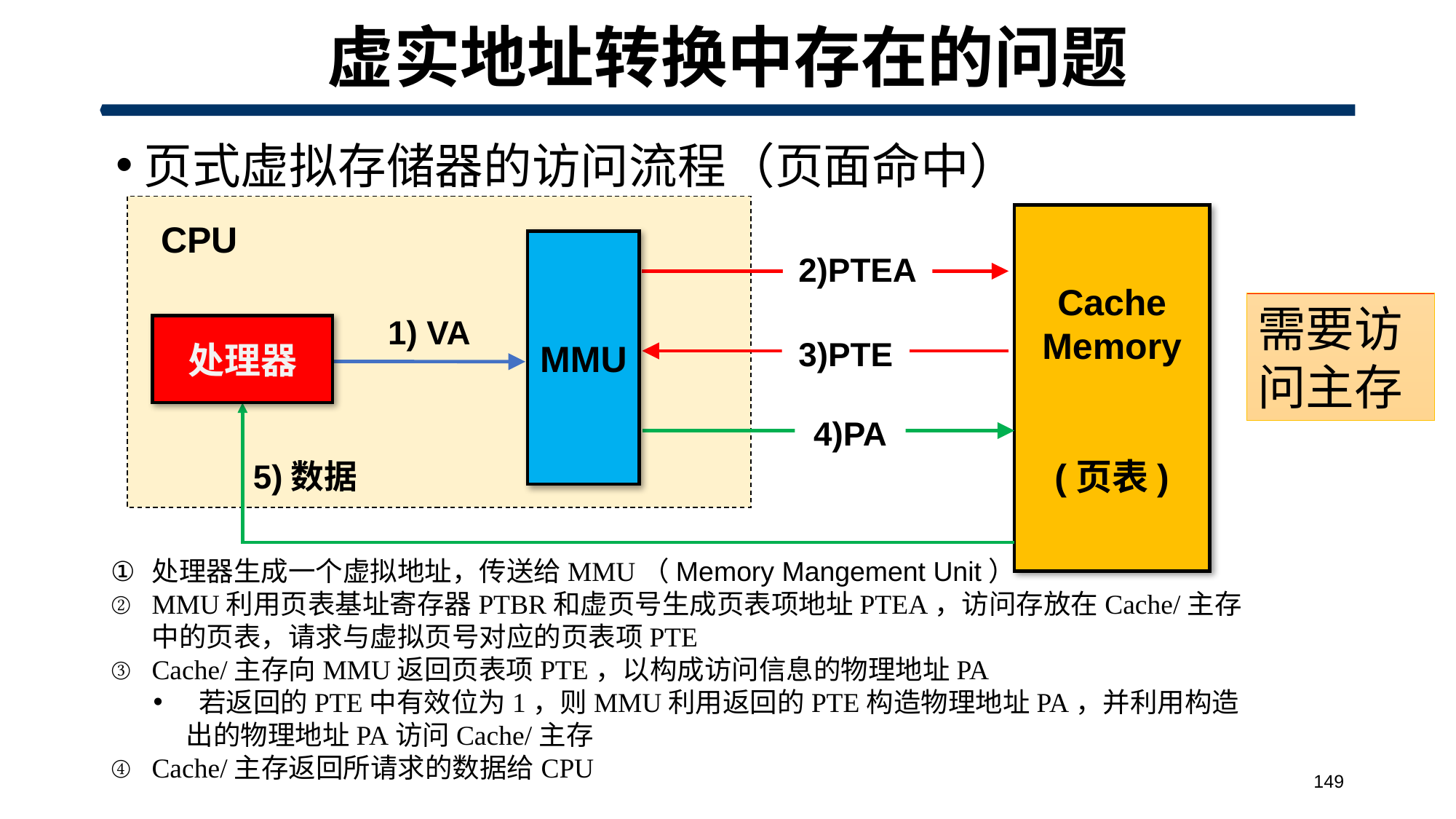

# 虚实地址转换中存在的问题
页式虚拟存储器的访问流程（页面命中）

Cache
Memory

(页表)
CPU
MMU
2)PTEA
需要访问主存
1) VA
处理器
3)PTE
5)数据
4)PA
处理器生成一个虚拟地址，传送给MMU（Memory Mangement Unit）
MMU利用页表基址寄存器PTBR和虚页号生成页表项地址PTEA，访问存放在Cache/主存中的页表，请求与虚拟页号对应的页表项PTE
Cache/主存向MMU返回页表项PTE，以构成访问信息的物理地址PA
 若返回的PTE中有效位为1，则MMU利用返回的PTE构造物理地址PA，并利用构造出的物理地址PA访问Cache/主存
Cache/主存返回所请求的数据给CPU
149